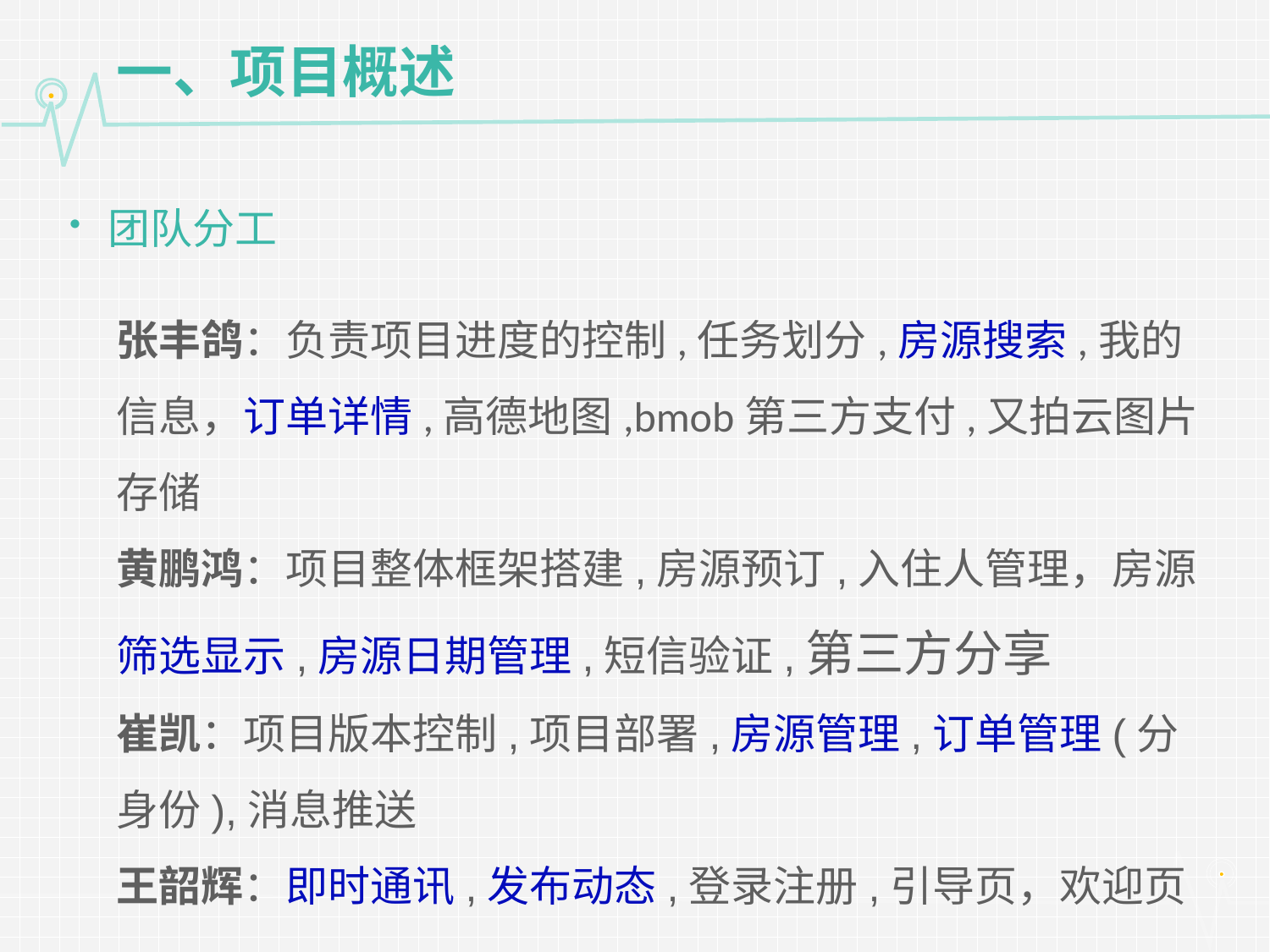

# 一、项目概述
团队分工
张丰鸽：负责项目进度的控制,任务划分,房源搜索,我的信息，订单详情,高德地图,bmob第三方支付,又拍云图片存储
黄鹏鸿：项目整体框架搭建,房源预订,入住人管理，房源筛选显示,房源日期管理,短信验证,第三方分享
崔凯：项目版本控制,项目部署,房源管理,订单管理(分身份),消息推送
王韶辉：即时通讯,发布动态,登录注册,引导页，欢迎页